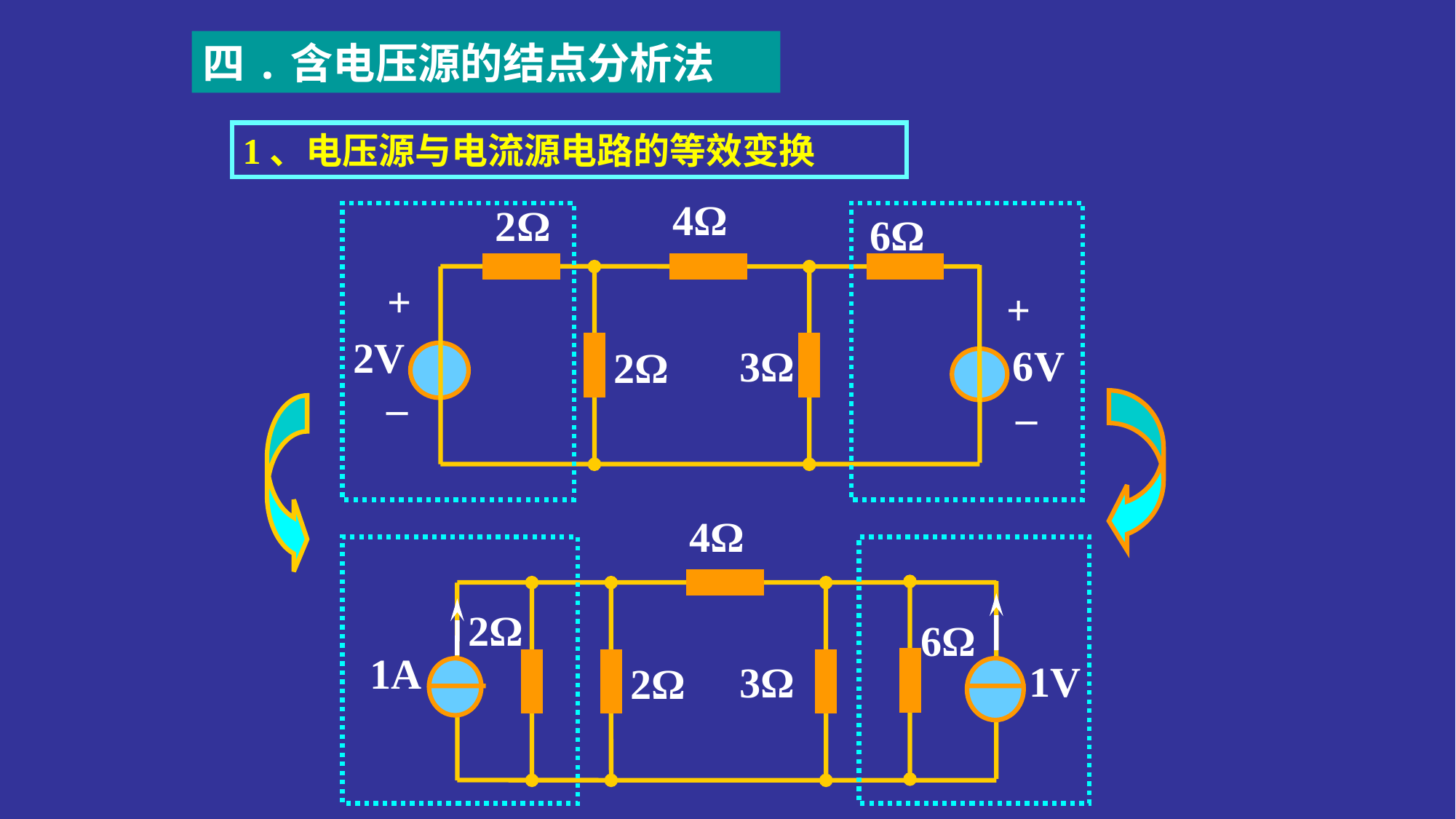

四.含电压源的结点分析法
1、电压源与电流源电路的等效变换
4Ω
2Ω
6Ω

+
+
2V
6V
3Ω

2Ω

_
_

4Ω

2Ω

6Ω
1A
1V
3Ω

2Ω